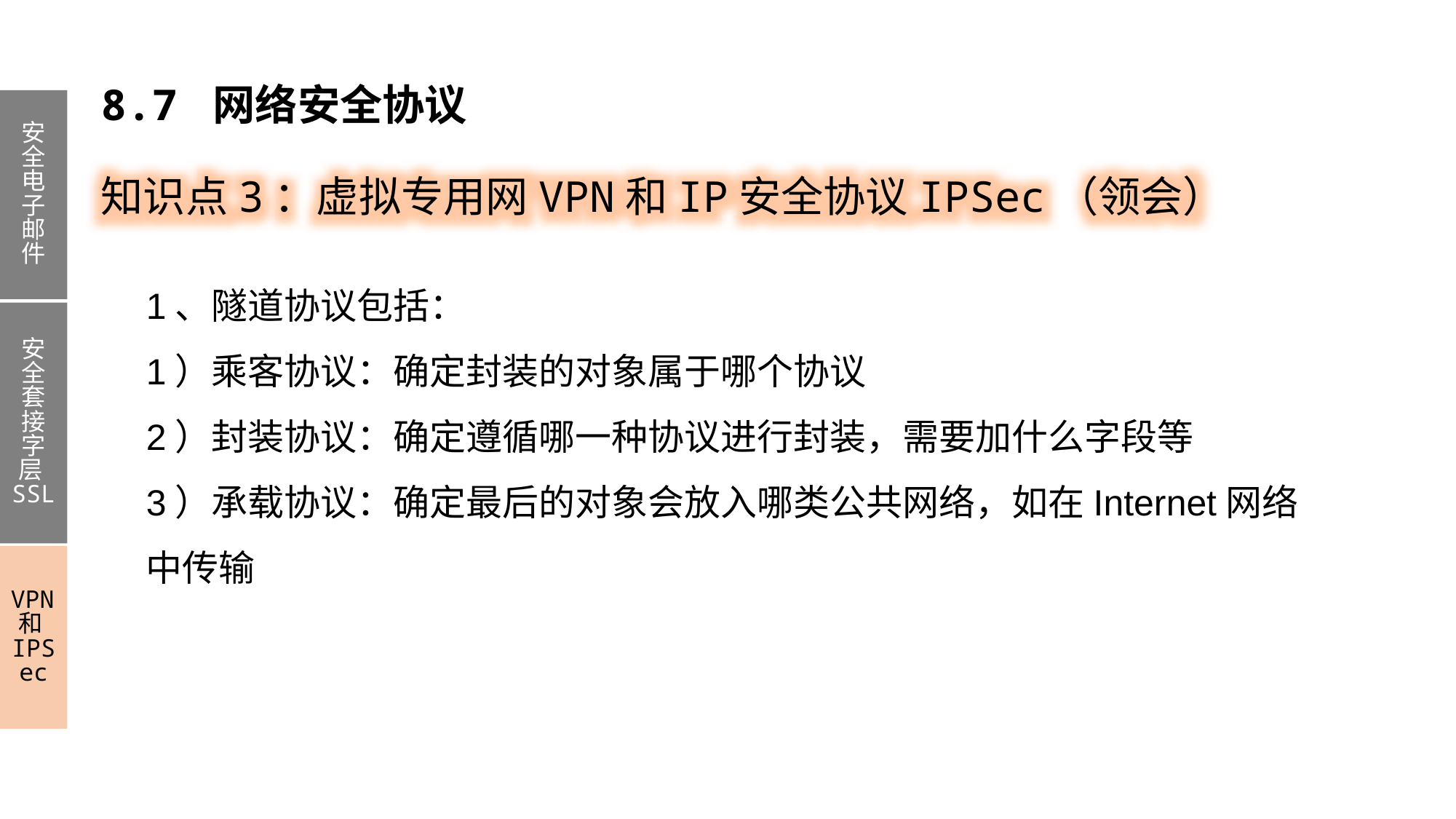

8.7 网络安全协议
安全电子邮件
安全套接字层SSL
VPN和IPSec
知识点3：虚拟专用网VPN和IP安全协议IPSec（领会）
1、隧道协议包括：
1）乘客协议：确定封装的对象属于哪个协议
2）封装协议：确定遵循哪一种协议进行封装，需要加什么字段等
3）承载协议：确定最后的对象会放入哪类公共网络，如在Internet网络中传输